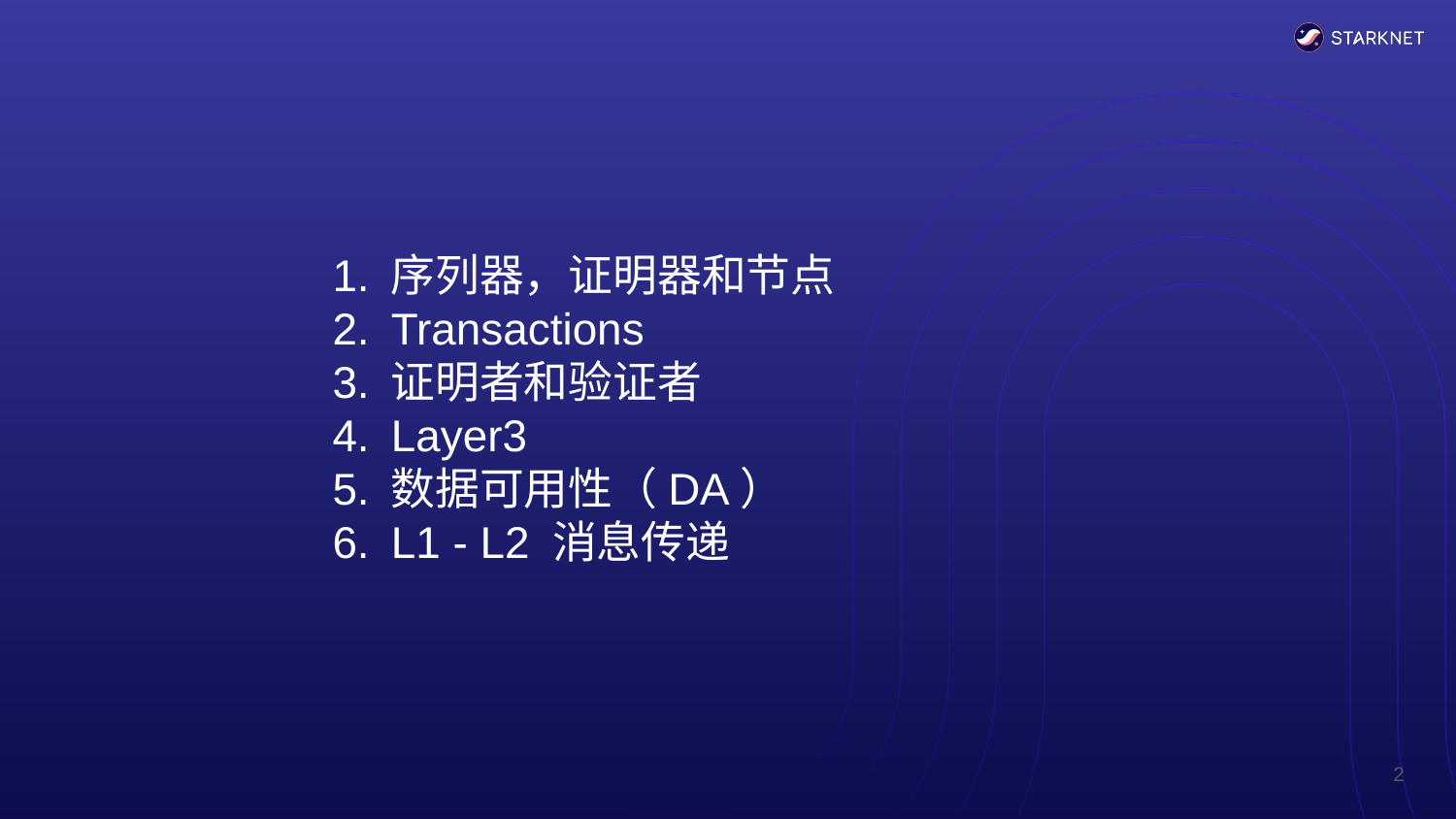

序列器，证明器和节点
Transactions
证明者和验证者
Layer3
数据可用性（DA）
L1 - L2 消息传递
2